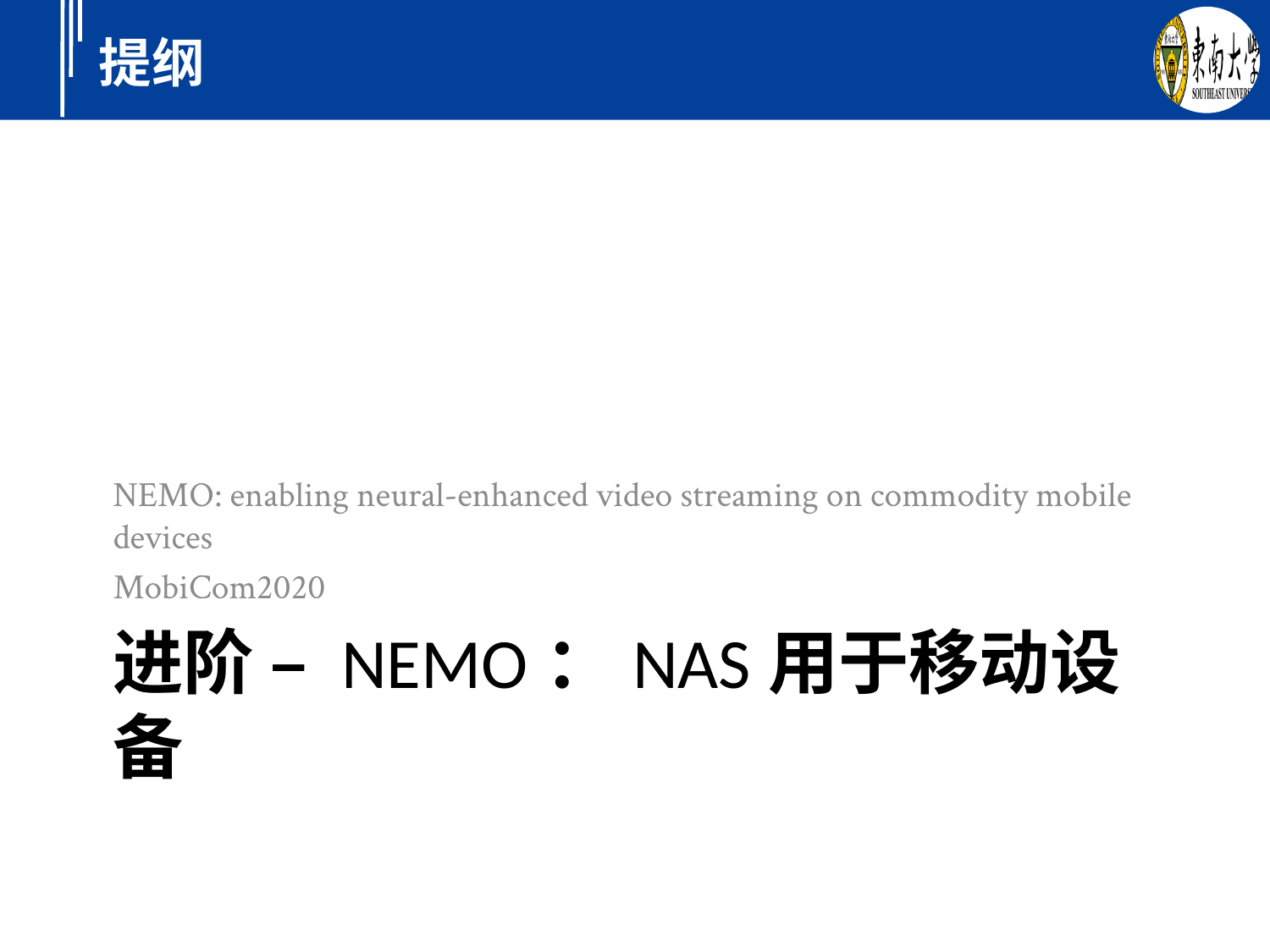

NEMO: enabling neural-enhanced video streaming on commodity mobile devices
MobiCom2020
# 进阶 – NEMO：NAS用于移动设备